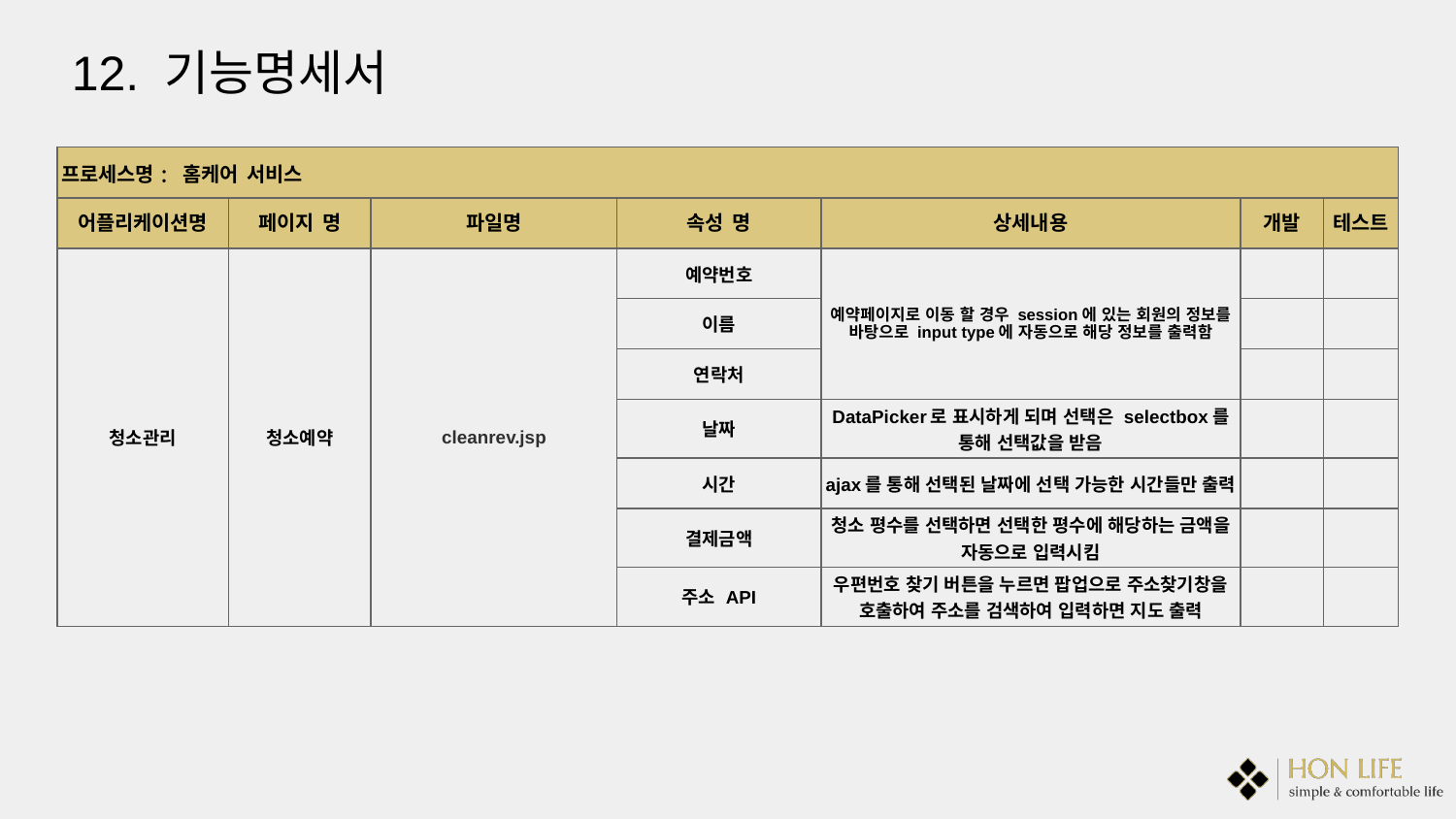

12. 기능명세서

| 프로세스명: 홈케어 서비스 |  |  |  |  |  |  |
| --- | --- | --- | --- | --- | --- | --- |
| 어플리케이션명 | 페이지 명 | 파일명 | 속성 명 | 상세내용 | 개발 | 테스트 |
| 청소관리 | 청소예약 | cleanrev.jsp | 예약번호 | 예약페이지로 이동 할 경우 session에 있는 회원의 정보를 바탕으로 input type에 자동으로 해당 정보를 출력함 |  |  |
|  |  |  | 이름 |  |  |  |
|  |  |  | 연락처 |  |  |  |
|  |  |  | 날짜 | DataPicker로 표시하게 되며 선택은 selectbox를 통해 선택값을 받음 |  |  |
|  |  |  | 시간 | ajax를 통해 선택된 날짜에 선택 가능한 시간들만 출력 |  |  |
|  |  |  | 결제금액 | 청소 평수를 선택하면 선택한 평수에 해당하는 금액을 자동으로 입력시킴 |  |  |
|  |  |  | 주소 API | 우편번호 찾기 버튼을 누르면 팝업으로 주소찾기창을 호출하여 주소를 검색하여 입력하면 지도 출력 |  |  |